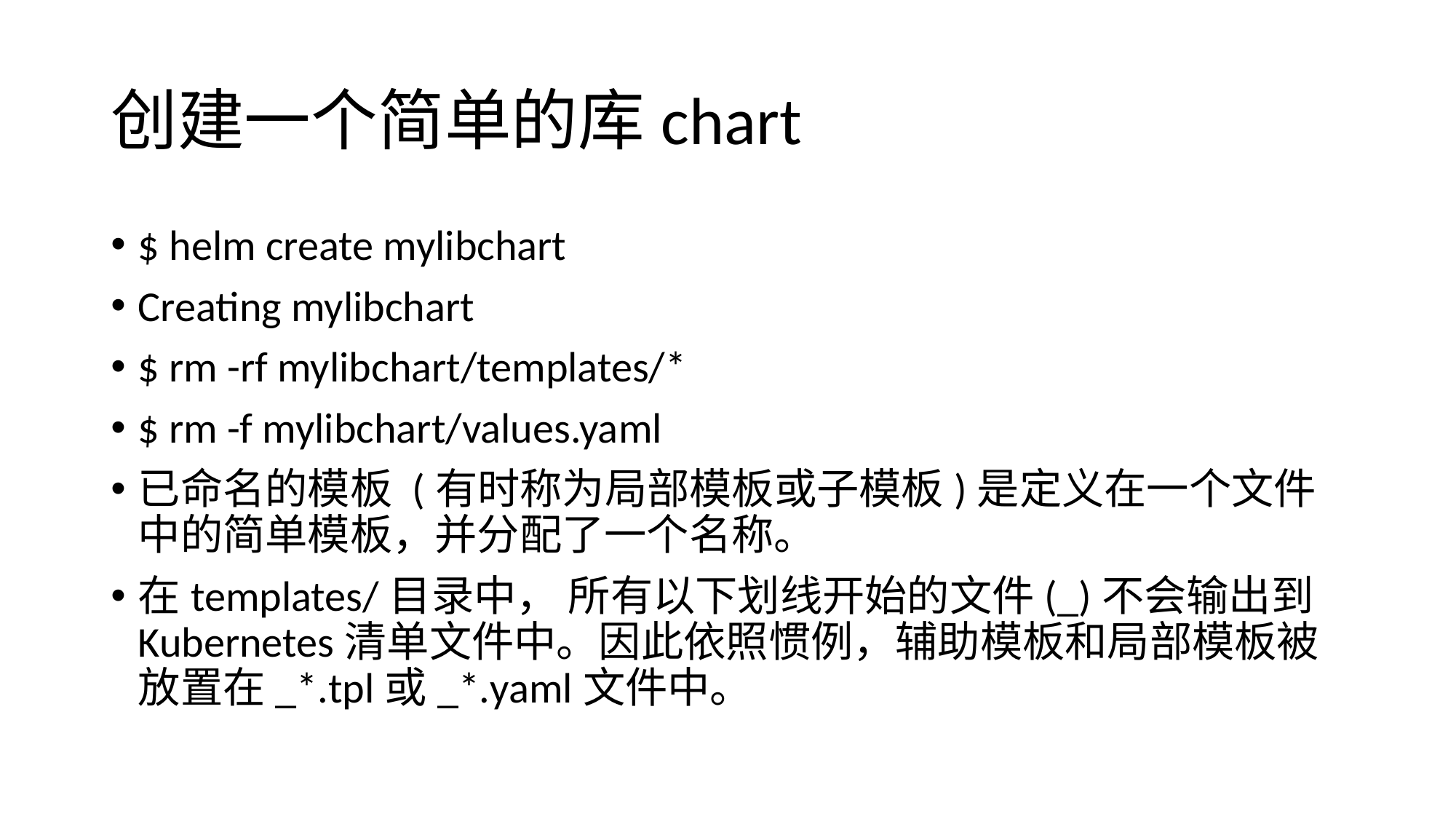

# 创建一个简单的库chart
$ helm create mylibchart
Creating mylibchart
$ rm -rf mylibchart/templates/*
$ rm -f mylibchart/values.yaml
已命名的模板 (有时称为局部模板或子模板)是定义在一个文件中的简单模板，并分配了一个名称。
在templates/目录中， 所有以下划线开始的文件(_)不会输出到Kubernetes清单文件中。因此依照惯例，辅助模板和局部模板被放置在_*.tpl或_*.yaml文件中。